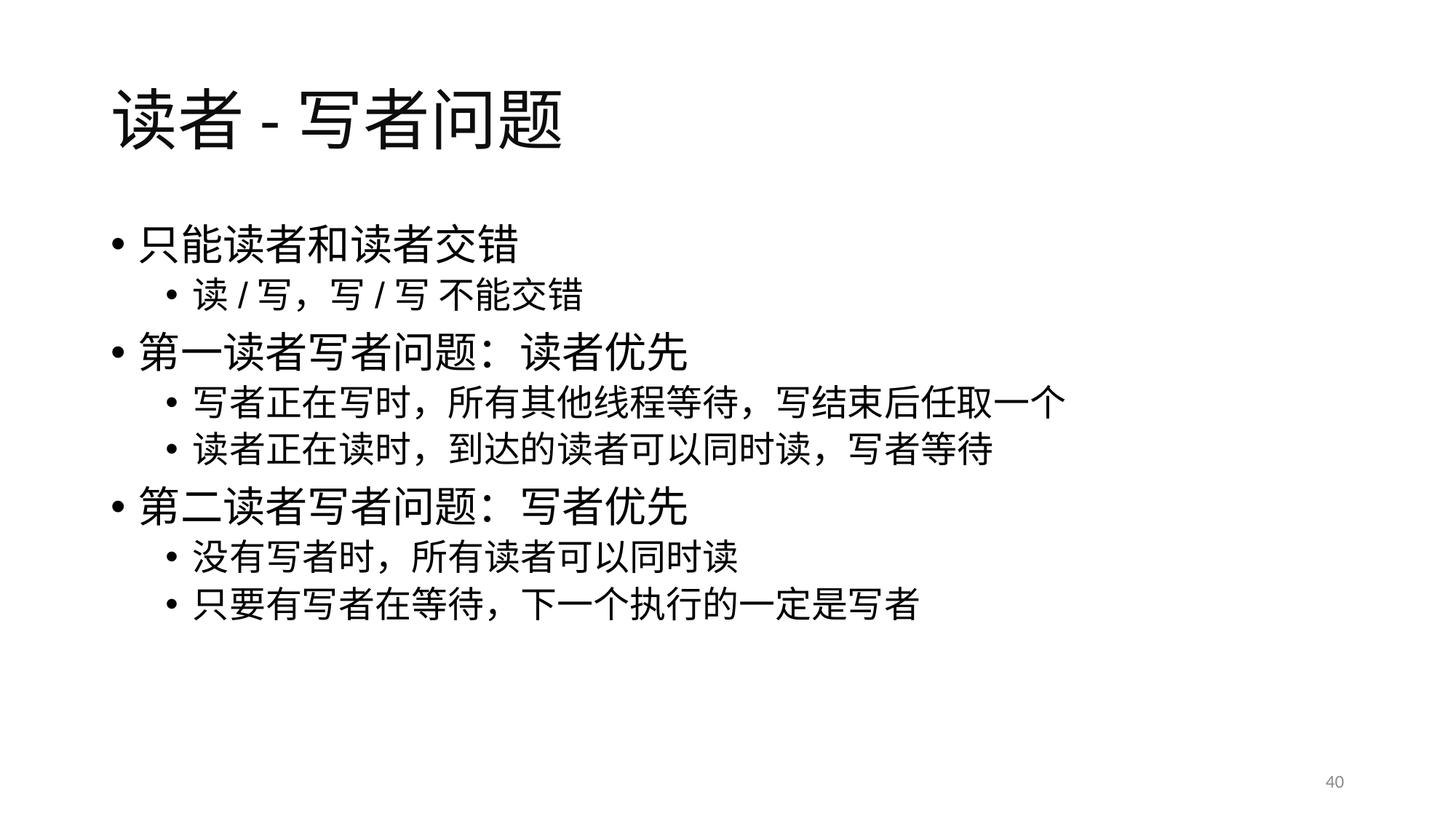

# 读者-写者问题
只能读者和读者交错
读/写，写/写 不能交错
第一读者写者问题：读者优先
写者正在写时，所有其他线程等待，写结束后任取一个
读者正在读时，到达的读者可以同时读，写者等待
第二读者写者问题：写者优先
没有写者时，所有读者可以同时读
只要有写者在等待，下一个执行的一定是写者
40